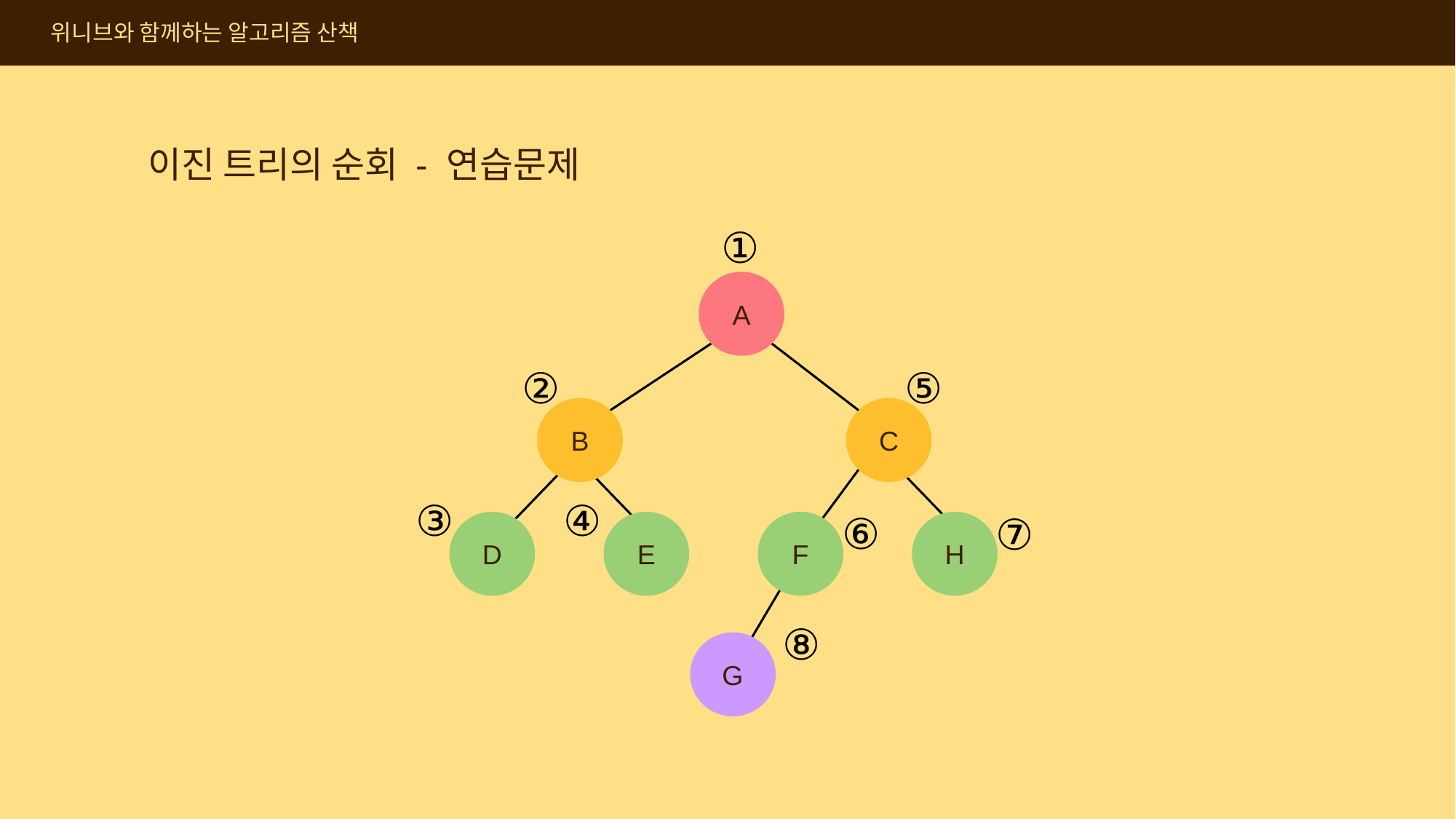

위니브와 함께하는 알고리즘 산책
이진 트리의 순회 - 연습문제
①
A
②
⑤
C
B
③
④
⑥
⑦
D
E
F
H
⑧
G